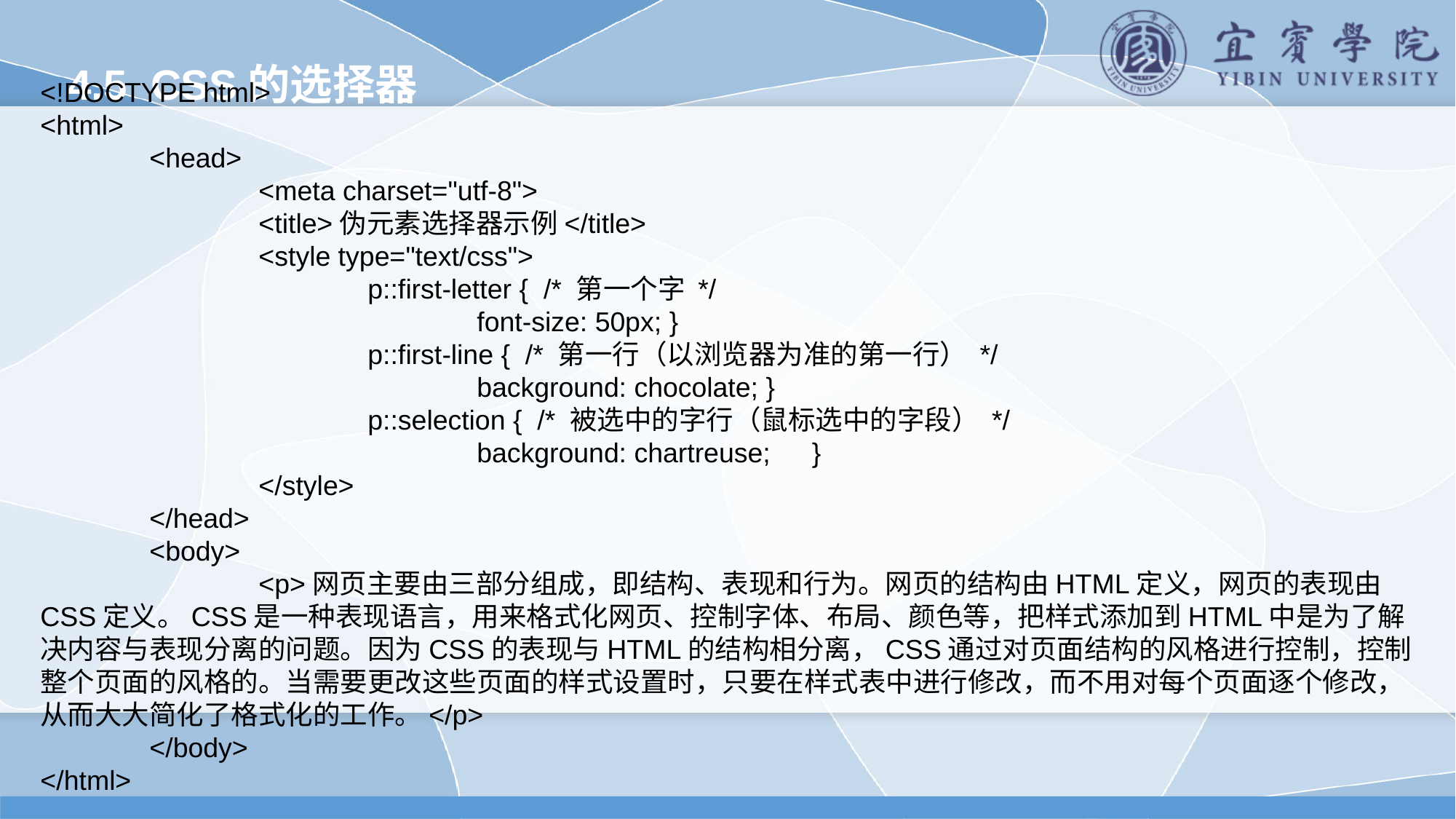

4.5  CSS的选择器
<!DOCTYPE html>
<html>
	<head>
		<meta charset="utf-8">
		<title>伪元素选择器示例</title>
		<style type="text/css">
			p::first-letter {  /* 第一个字 */
				font-size: 50px; }
			p::first-line {  /* 第一行（以浏览器为准的第一行） */
				background: chocolate; }
			p::selection {  /* 被选中的字行（鼠标选中的字段） */
				background: chartreuse;	 }
		</style>
	</head>
	<body>
		<p>网页主要由三部分组成，即结构、表现和行为。网页的结构由HTML定义，网页的表现由CSS定义。CSS是一种表现语言，用来格式化网页、控制字体、布局、颜色等，把样式添加到HTML中是为了解决内容与表现分离的问题。因为CSS的表现与HTML的结构相分离，CSS通过对页面结构的风格进行控制，控制整个页面的风格的。当需要更改这些页面的样式设置时，只要在样式表中进行修改，而不用对每个页面逐个修改，从而大大简化了格式化的工作。</p>
	</body>
</html>